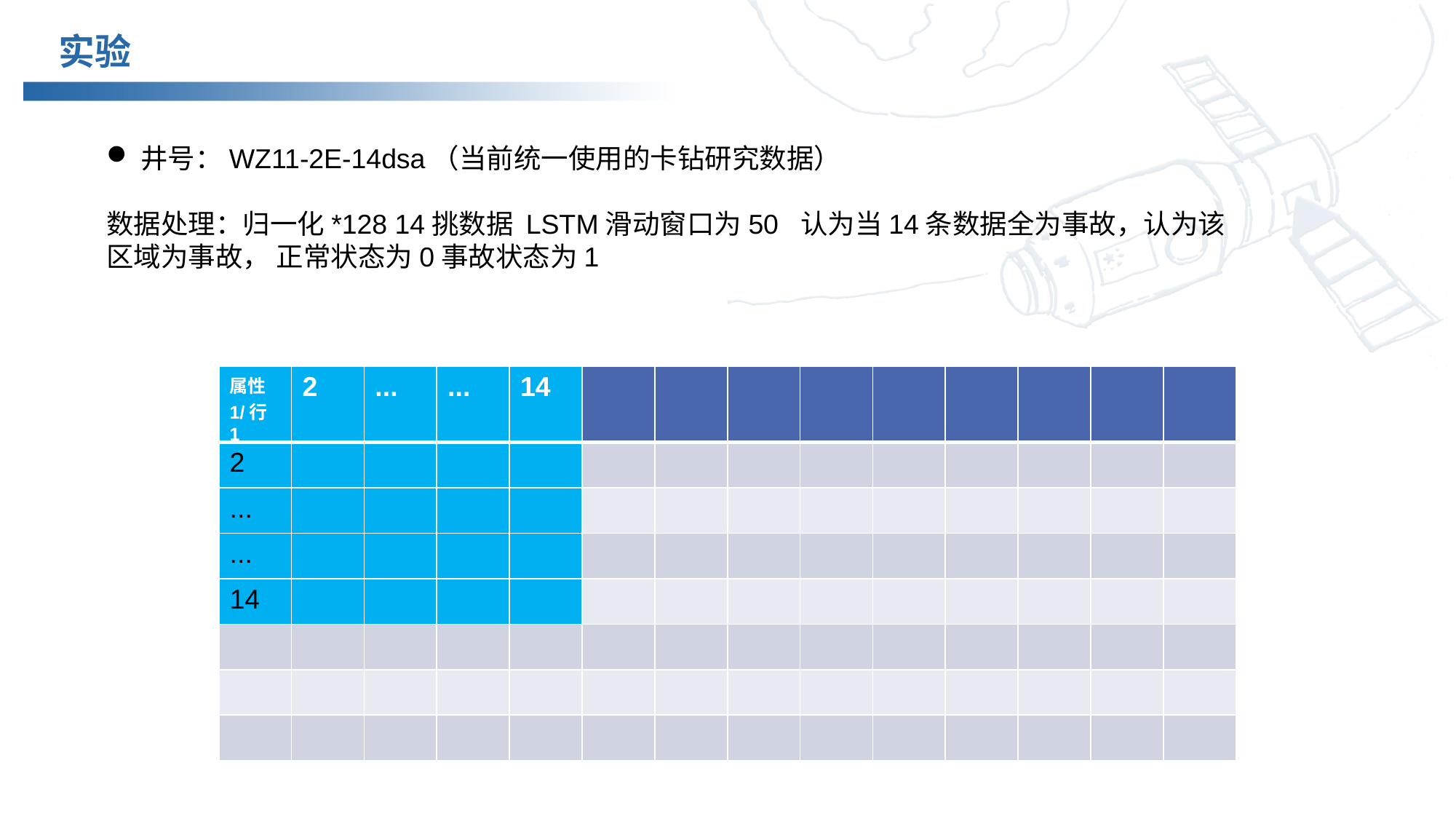

实验

井号：WZ11-2E-14dsa（当前统一使用的卡钻研究数据）

数据处理：归一化*128 14挑数据 LSTM滑动窗口为50  认为当14条数据全为事故，认为该区域为事故， 正常状态为0事故状态为1

| 属性1/行1 | 2 | ... | ... | 14 |  |  |  |  |  |  |  |  |  |
| --- | --- | --- | --- | --- | --- | --- | --- | --- | --- | --- | --- | --- | --- |
| 2 |  |  |  |  |  |  |  |  |  |  |  |  |  |
| ... |  |  |  |  |  |  |  |  |  |  |  |  |  |
| ... |  |  |  |  |  |  |  |  |  |  |  |  |  |
| 14 |  |  |  |  |  |  |  |  |  |  |  |  |  |
|  |  |  |  |  |  |  |  |  |  |  |  |  |  |
|  |  |  |  |  |  |  |  |  |  |  |  |  |  |
|  |  |  |  |  |  |  |  |  |  |  |  |  |  |
9